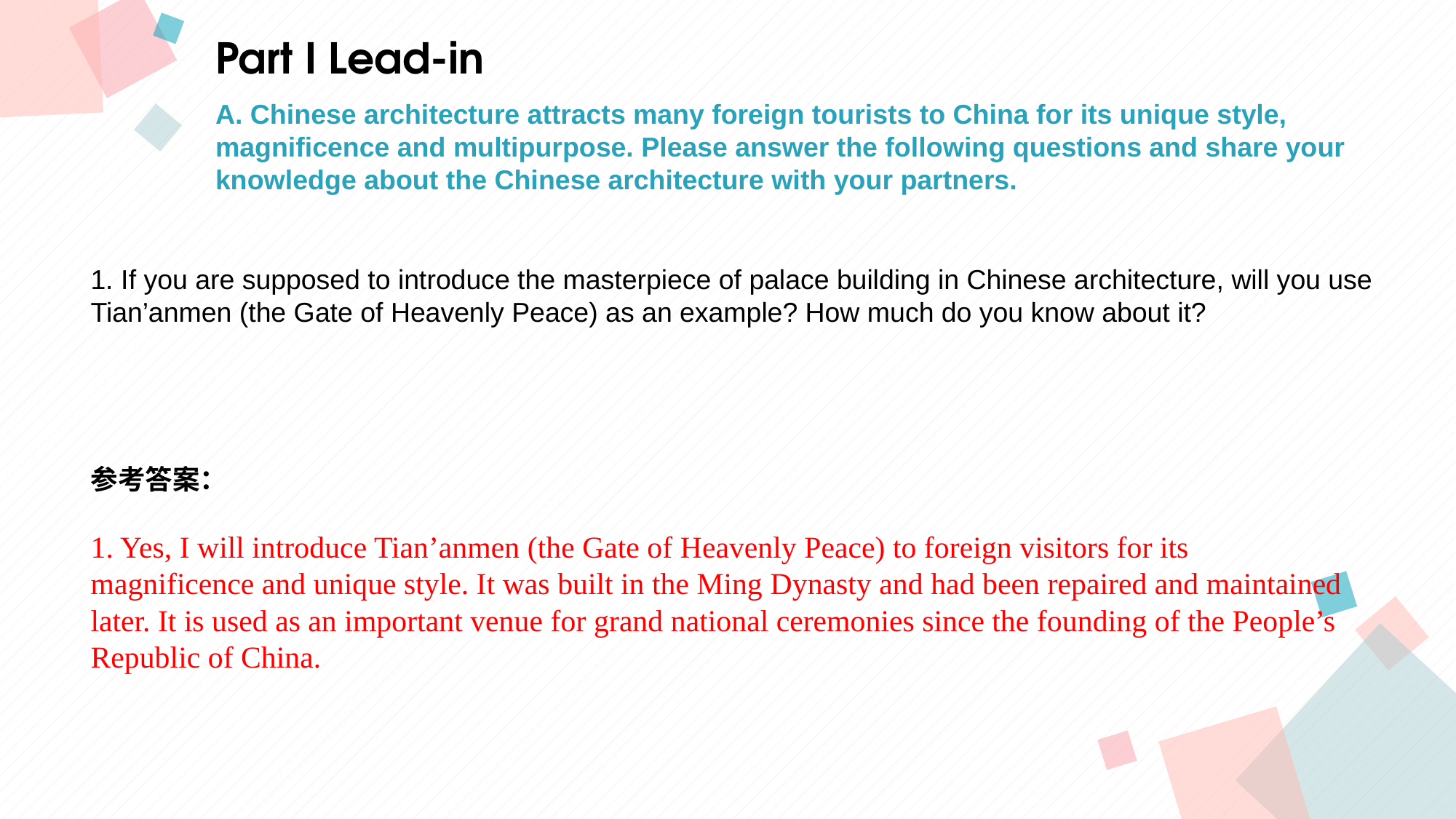

Part I Lead-in
A. Chinese architecture attracts many foreign tourists to China for its unique style, magnificence and multipurpose. Please answer the following questions and share your knowledge about the Chinese architecture with your partners.
1. If you are supposed to introduce the masterpiece of palace building in Chinese architecture, will you use Tian’anmen (the Gate of Heavenly Peace) as an example? How much do you know about it?

参考答案：

1. Yes, I will introduce Tian’anmen (the Gate of Heavenly Peace) to foreign visitors for its magnificence and unique style. It was built in the Ming Dynasty and had been repaired and maintained later. It is used as an important venue for grand national ceremonies since the founding of the People’s Republic of China.